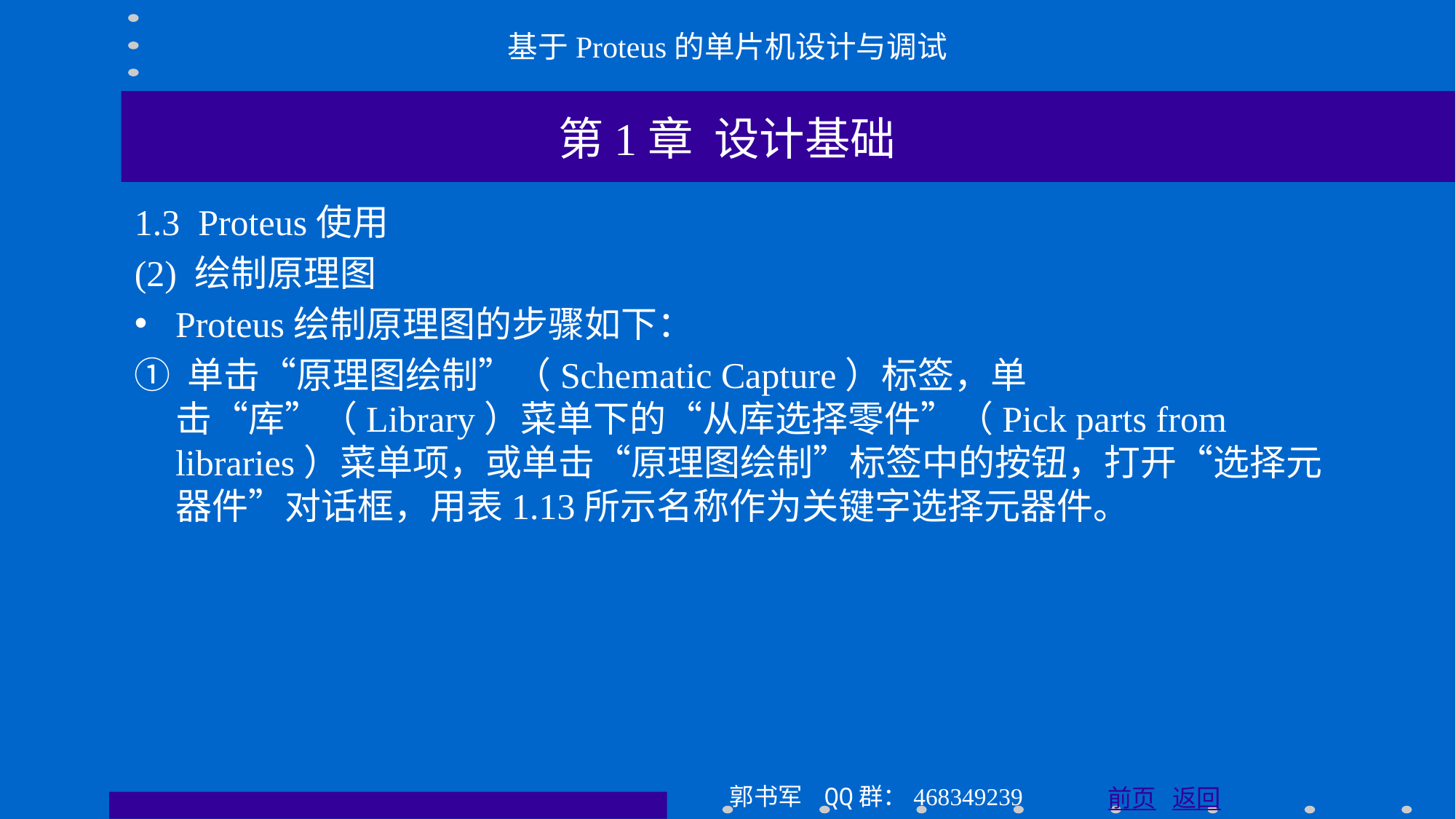

基于Proteus的单片机设计与调试
第1章  设计基础
1.3  Proteus使用
(2) 绘制原理图
Proteus绘制原理图的步骤如下：
① 单击“原理图绘制”（Schematic Capture）标签，单击“库”（Library）菜单下的“从库选择零件”（Pick parts from libraries）菜单项，或单击“原理图绘制”标签中的按钮，打开“选择元器件”对话框，用表1.13所示名称作为关键字选择元器件。
郭书军   QQ群：468349239
前页   返回